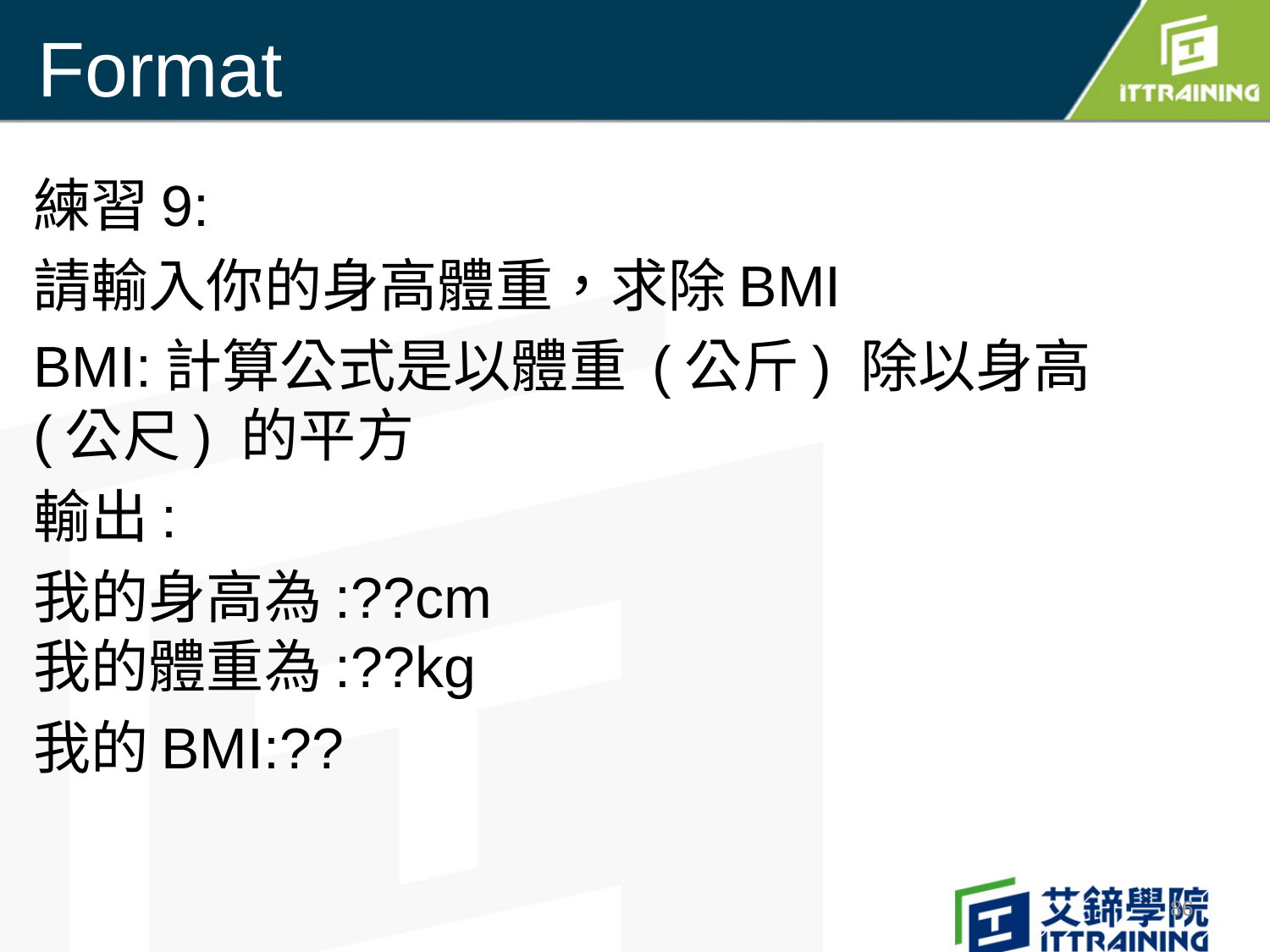

# Format
練習9:
請輸入你的身高體重，求除BMI
BMI:計算公式是以體重 (公斤) 除以身高 (公尺) 的平方
輸出:
我的身高為:??cm
我的體重為:??kg
我的BMI:??
86